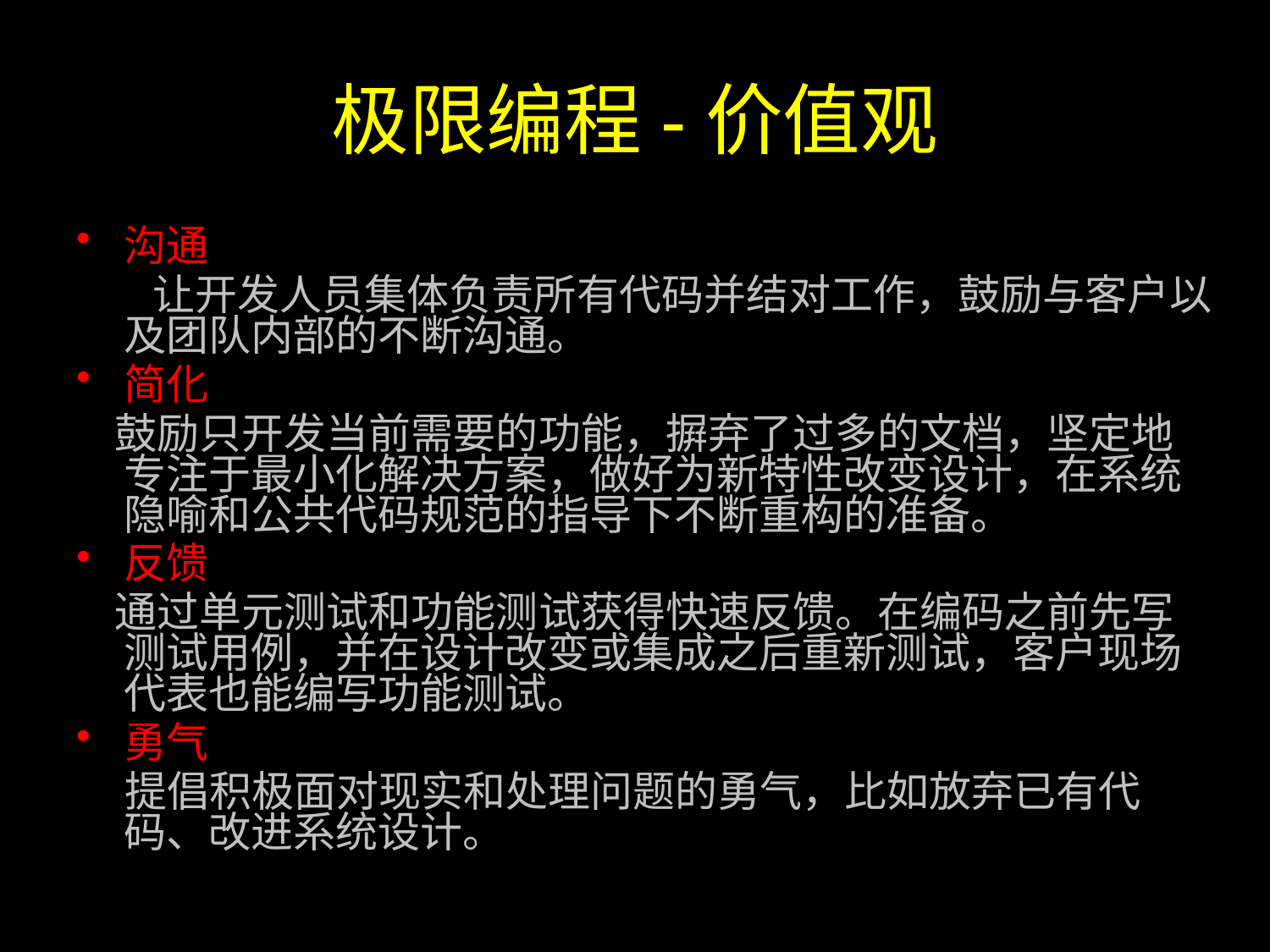

# 极限编程-价值观
沟通
       让开发人员集体负责所有代码并结对工作，鼓励与客户以及团队内部的不断沟通。
简化
   鼓励只开发当前需要的功能，摒弃了过多的文档，坚定地专注于最小化解决方案，做好为新特性改变设计，在系统隐喻和公共代码规范的指导下不断重构的准备。
反馈
   通过单元测试和功能测试获得快速反馈。在编码之前先写测试用例，并在设计改变或集成之后重新测试，客户现场代表也能编写功能测试。
勇气
    提倡积极面对现实和处理问题的勇气，比如放弃已有代码、改进系统设计。